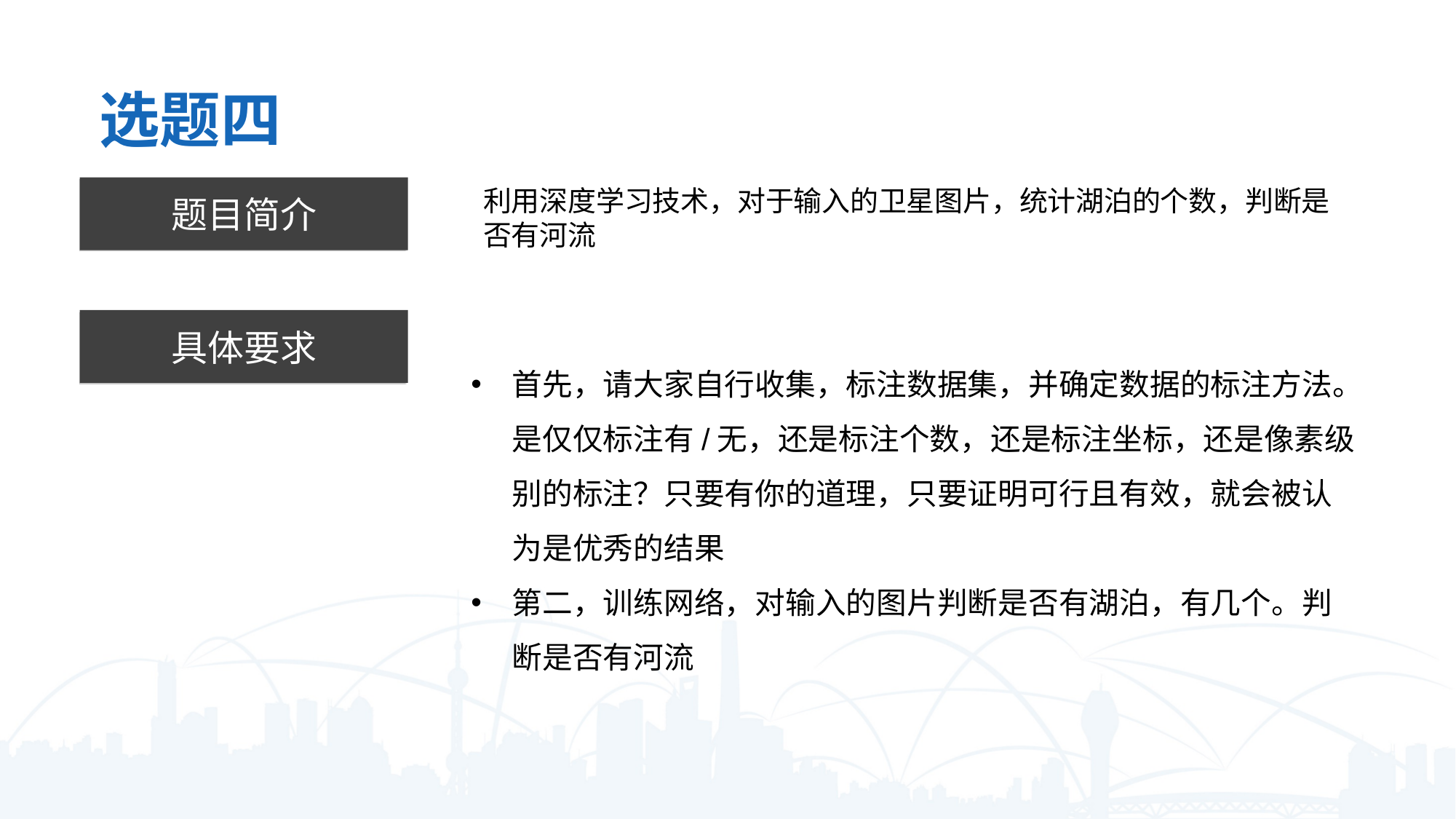

选题四
题目简介
利用深度学习技术，对于输入的卫星图片，统计湖泊的个数，判断是否有河流
具体要求
首先，请大家自行收集，标注数据集，并确定数据的标注方法。是仅仅标注有/无，还是标注个数，还是标注坐标，还是像素级别的标注？只要有你的道理，只要证明可行且有效，就会被认为是优秀的结果
第二，训练网络，对输入的图片判断是否有湖泊，有几个。判断是否有河流